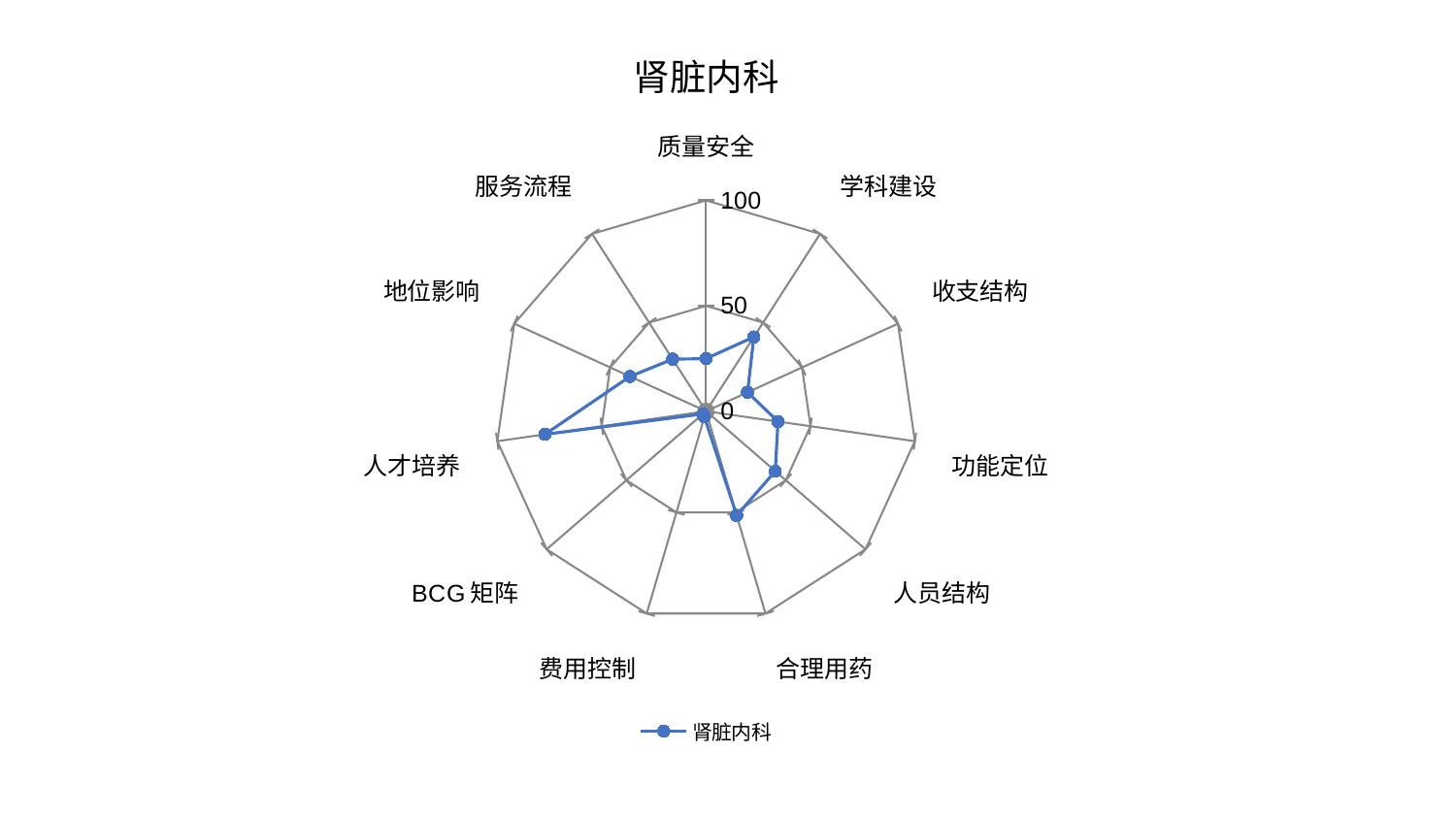

### Chart: 肾脏内科

| Category | 肾脏内科 |
|---|---|
| 质量安全 | 24.956534690942966 |
| 学科建设 | 41.871913890961984 |
| 收支结构 | 21.607072047154027 |
| 功能定位 | 34.435329182216634 |
| 人员结构 | 43.4113348707338 |
| 合理用药 | 51.51115405038497 |
| 费用控制 | 2.8363810271109764 |
| BCG矩阵 | 1.971722290735528 |
| 人才培养 | 77.20638297849611 |
| 地位影响 | 39.688369772012564 |
| 服务流程 | 29.362011401235037 |
148